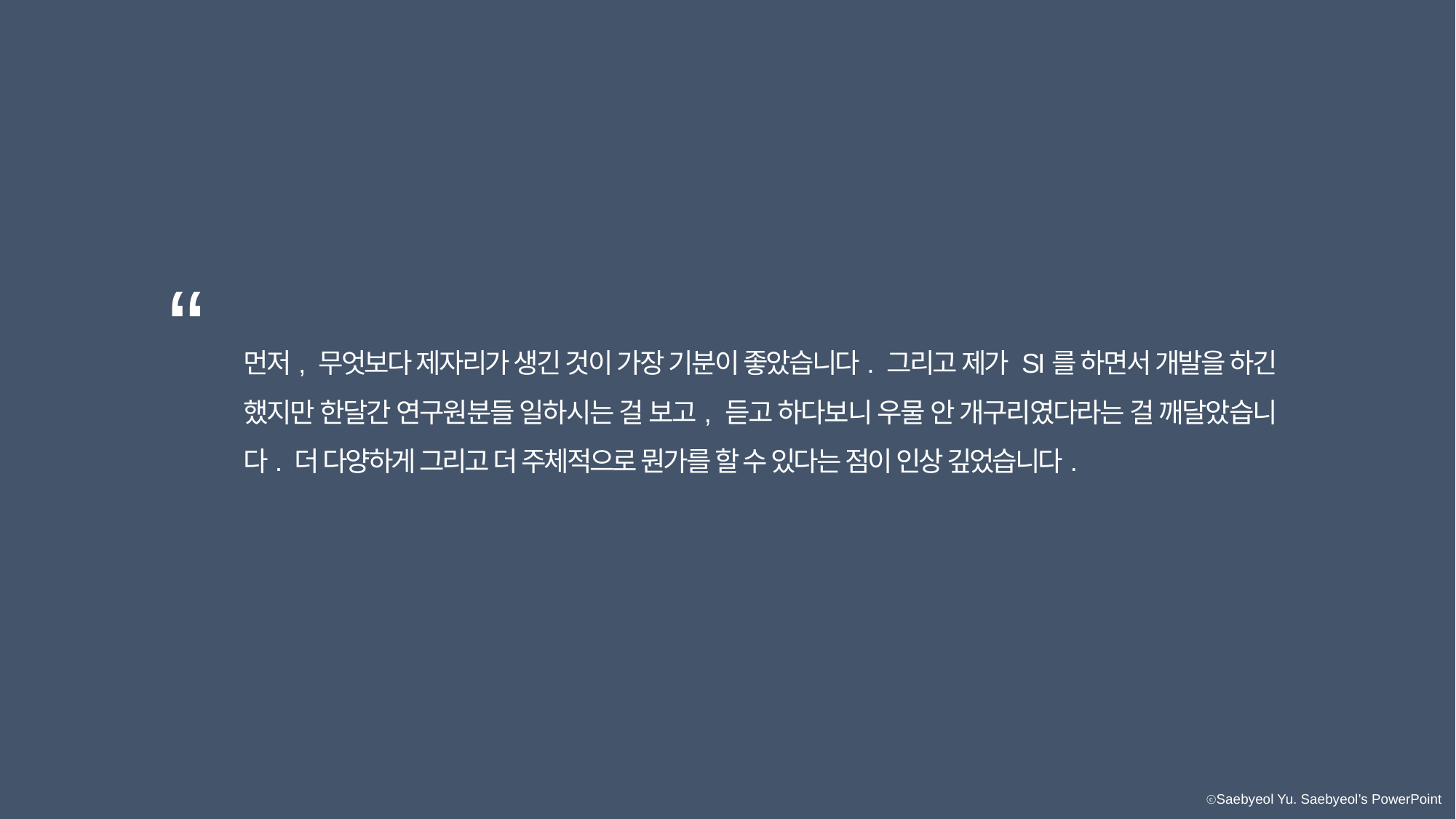

“
먼저, 무엇보다 제자리가 생긴 것이 가장 기분이 좋았습니다. 그리고 제가 SI를 하면서 개발을 하긴 했지만 한달간 연구원분들 일하시는 걸 보고, 듣고 하다보니 우물 안 개구리였다라는 걸 깨달았습니다. 더 다양하게 그리고 더 주체적으로 뭔가를 할 수 있다는 점이 인상 깊었습니다.